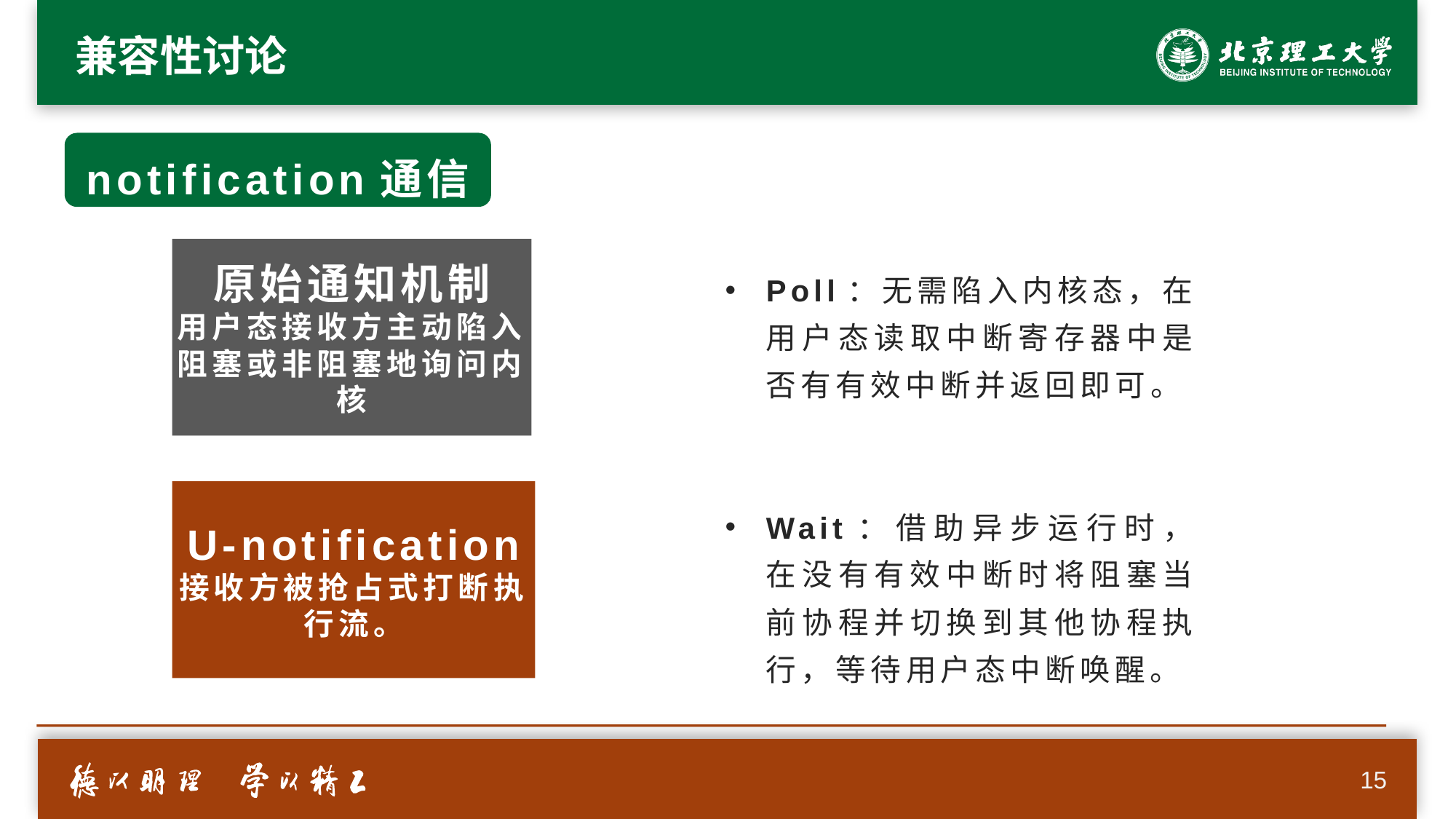

# 兼容性讨论
notification通信
原始通知机制
用户态接收方主动陷入阻塞或非阻塞地询问内核
Poll：无需陷入内核态，在用户态读取中断寄存器中是否有有效中断并返回即可。

Wait：借助异步运行时，在没有有效中断时将阻塞当前协程并切换到其他协程执行，等待用户态中断唤醒。
U-notification
接收方被抢占式打断执行流。